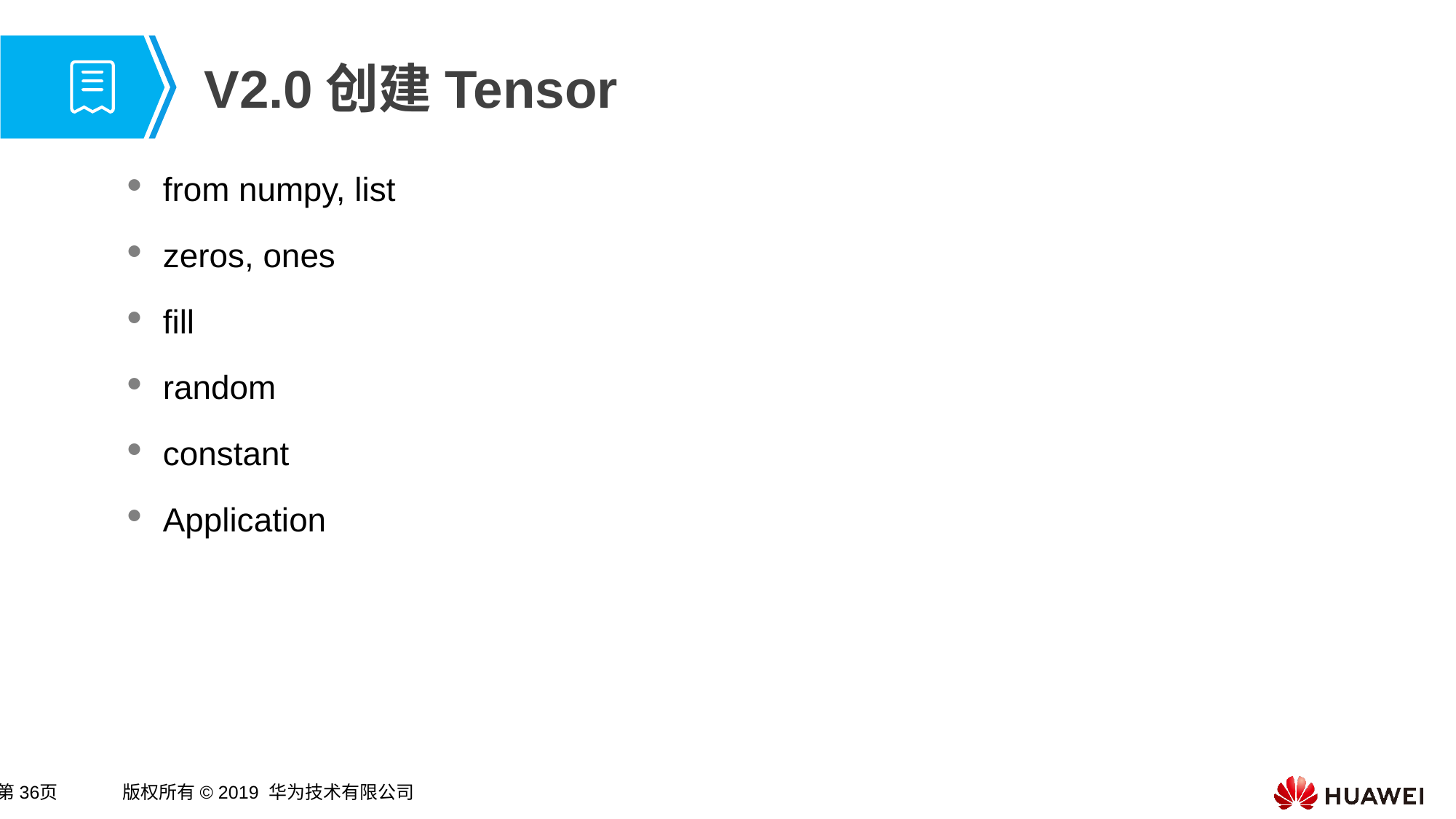

# V2.0创建Tensor
from numpy, list
zeros, ones
fill
random
constant
Application